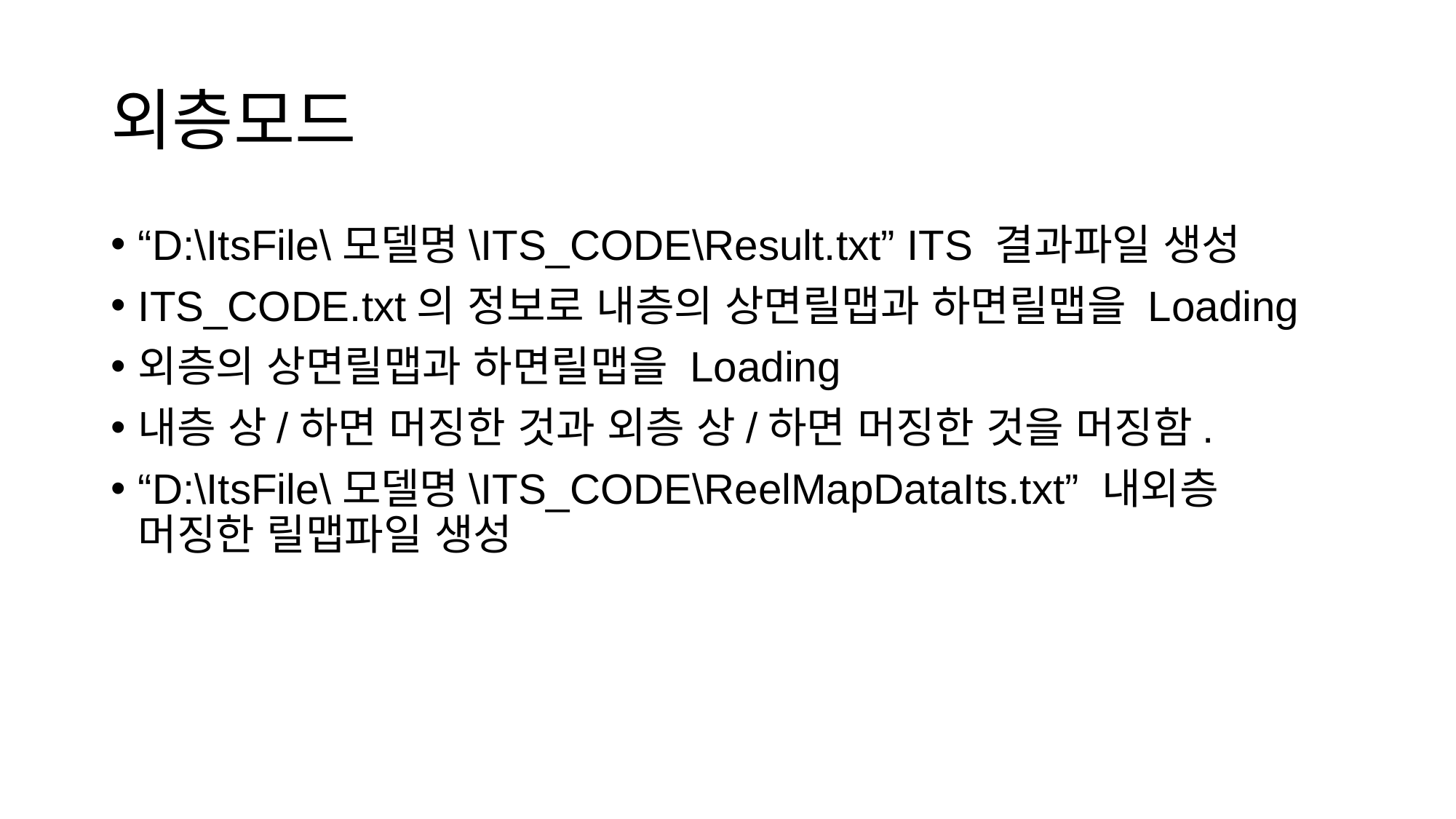

# 외층모드
“D:\ItsFile\모델명\ITS_CODE\Result.txt” ITS 결과파일 생성
ITS_CODE.txt의 정보로 내층의 상면릴맵과 하면릴맵을 Loading
외층의 상면릴맵과 하면릴맵을 Loading
내층 상/하면 머징한 것과 외층 상/하면 머징한 것을 머징함.
“D:\ItsFile\모델명\ITS_CODE\ReelMapDataIts.txt” 내외층 머징한 릴맵파일 생성